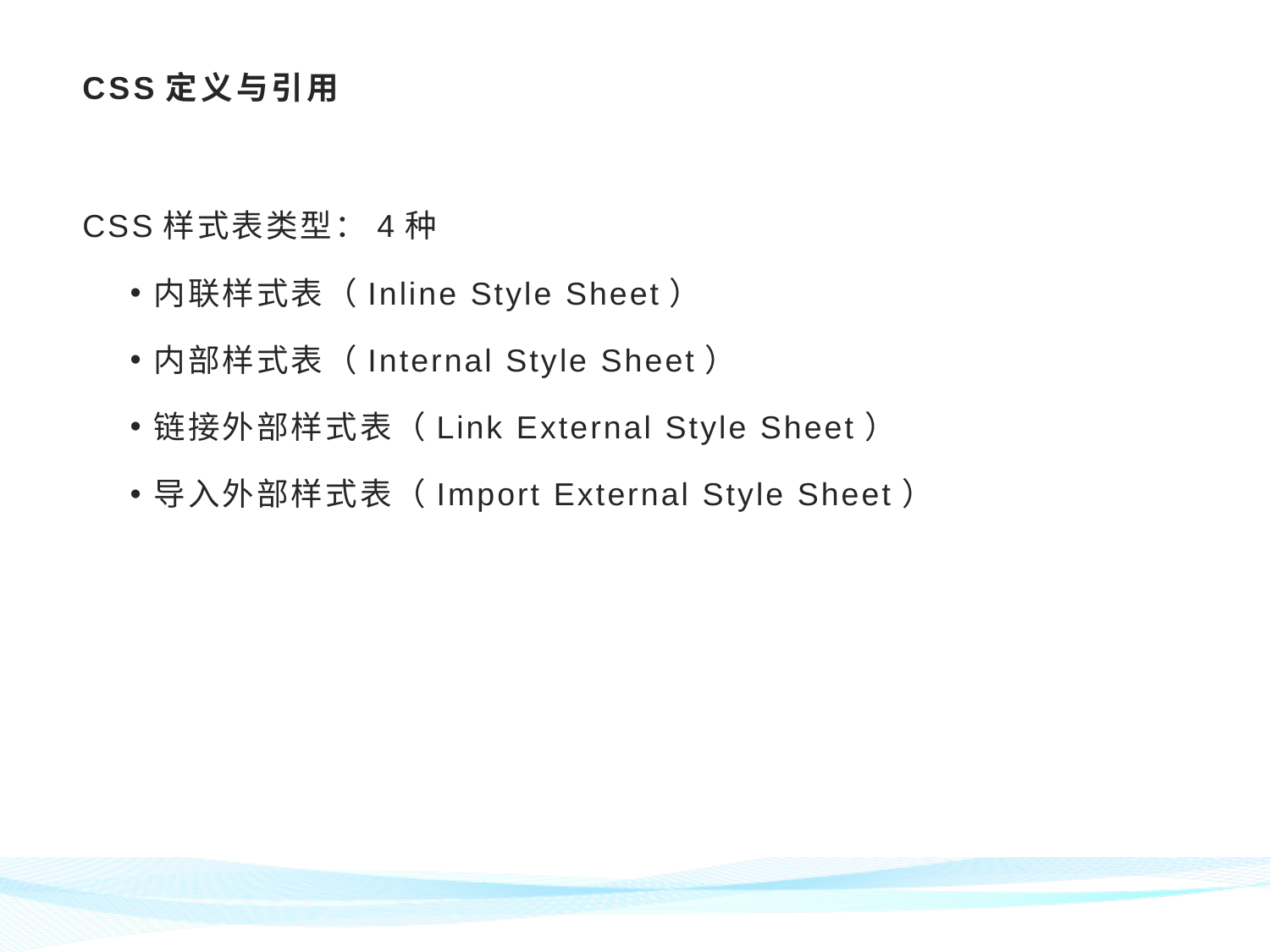

# CSS定义与引用

CSS样式表类型：4种
内联样式表（Inline Style Sheet）
内部样式表（Internal Style Sheet）
链接外部样式表（Link External Style Sheet）
导入外部样式表（Import External Style Sheet）